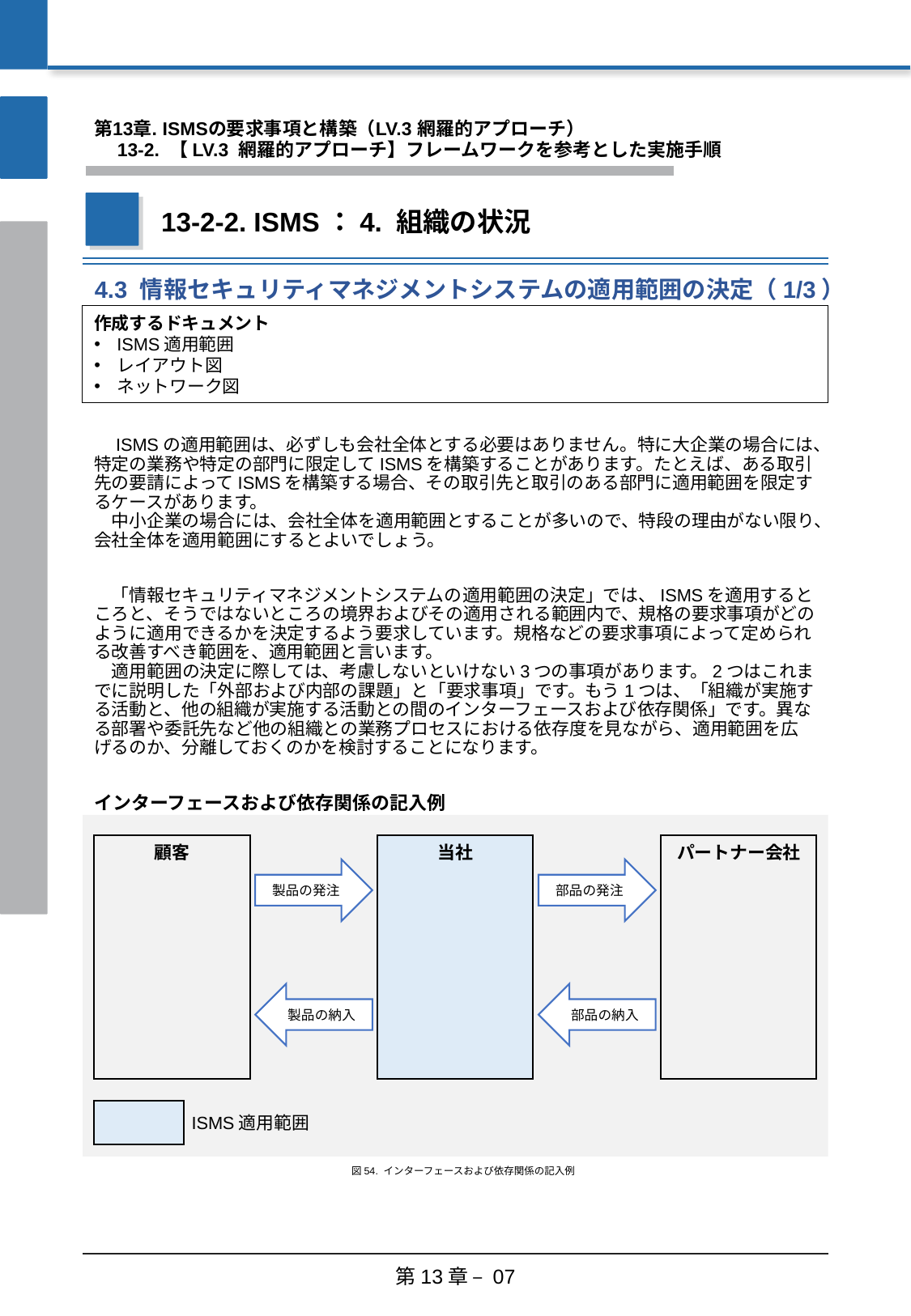

第13章. ISMSの要求事項と構築（LV.3 網羅的アプローチ）
　13-2. 【LV.3 網羅的アプローチ】フレームワークを参考とした実施手順
13-2-2. ISMS：4. 組織の状況
4.3 情報セキュリティマネジメントシステムの適用範囲の決定（1/3）
作成するドキュメント
ISMS適用範囲
レイアウト図
ネットワーク図
　ISMSの適用範囲は、必ずしも会社全体とする必要はありません。特に大企業の場合には、特定の業務や特定の部門に限定してISMSを構築することがあります。たとえば、ある取引先の要請によってISMSを構築する場合、その取引先と取引のある部門に適用範囲を限定するケースがあります。
　中小企業の場合には、会社全体を適用範囲とすることが多いので、特段の理由がない限り、会社全体を適用範囲にするとよいでしょう。
　
　「情報セキュリティマネジメントシステムの適用範囲の決定」では、ISMSを適用するところと、そうではないところの境界およびその適用される範囲内で、規格の要求事項がどのように適用できるかを決定するよう要求しています。規格などの要求事項によって定められる改善すべき範囲を、適用範囲と言います。
　適用範囲の決定に際しては、考慮しないといけない3つの事項があります。2つはこれまでに説明した「外部および内部の課題」と「要求事項」です。もう1つは、「組織が実施する活動と、他の組織が実施する活動との間のインターフェースおよび依存関係」です。異なる部署や委託先など他の組織との業務プロセスにおける依存度を見ながら、適用範囲を広げるのか、分離しておくのかを検討することになります。
インターフェースおよび依存関係の記入例

顧客
パートナー会社
当社
製品の発注
部品の発注
製品の納入
部品の納入

ISMS適用範囲
図54. インターフェースおよび依存関係の記入例
第13章 – 07